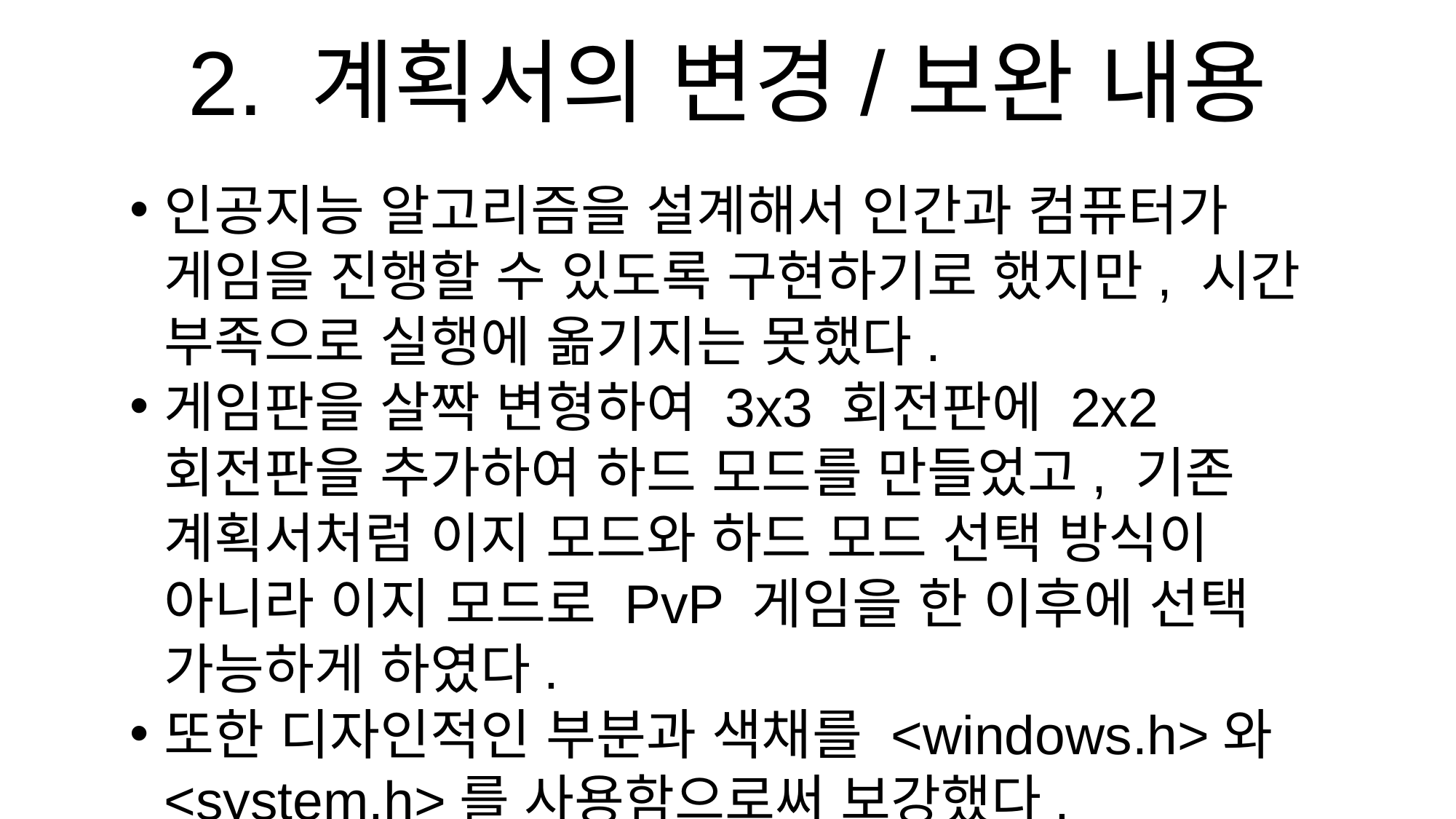

2. 계획서의 변경/보완 내용
인공지능 알고리즘을 설계해서 인간과 컴퓨터가 게임을 진행할 수 있도록 구현하기로 했지만, 시간 부족으로 실행에 옮기지는 못했다.
게임판을 살짝 변형하여 3x3 회전판에 2x2 회전판을 추가하여 하드 모드를 만들었고, 기존 계획서처럼 이지 모드와 하드 모드 선택 방식이 아니라 이지 모드로 PvP 게임을 한 이후에 선택 가능하게 하였다.
또한 디자인적인 부분과 색채를 <windows.h>와 <system.h>를 사용함으로써 보강했다.